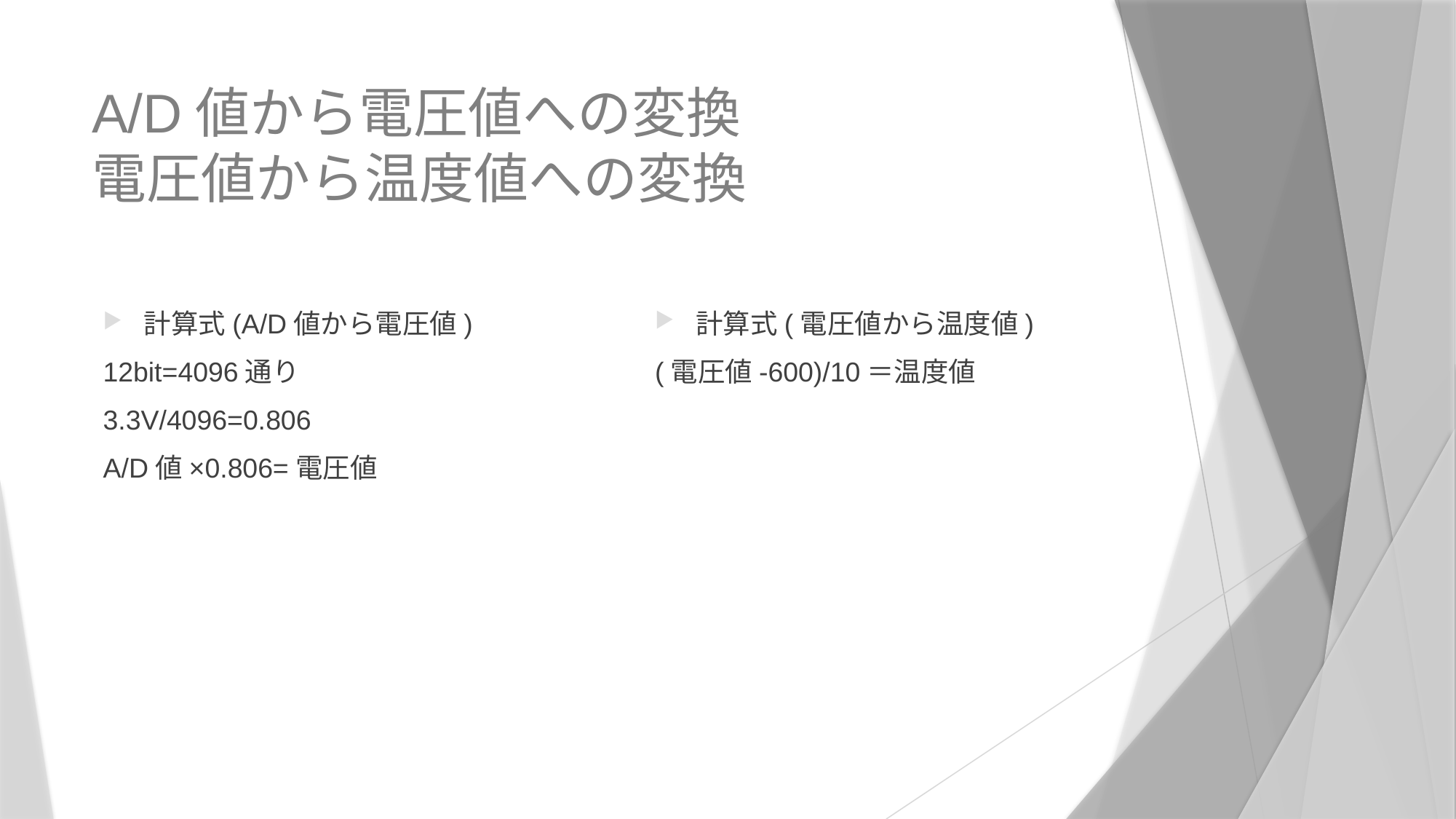

# A/D値から電圧値への変換 電圧値から温度値への変換
計算式(A/D値から電圧値)
12bit=4096通り
3.3V/4096=0.806
A/D値×0.806=電圧値
計算式(電圧値から温度値)
(電圧値-600)/10＝温度値